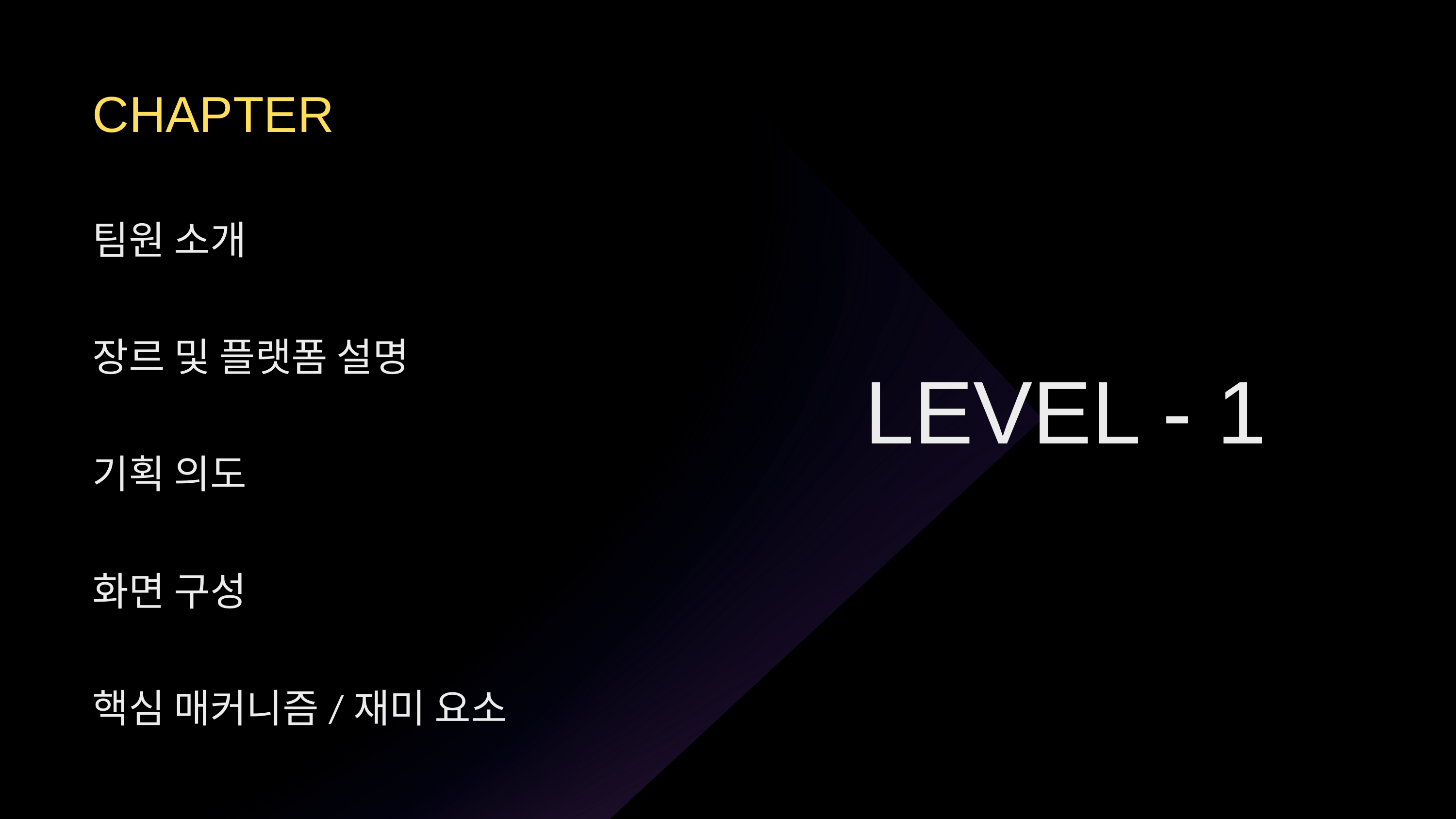

CHAPTER
팀원 소개
장르 및 플랫폼 설명
기획 의도
화면 구성
핵심 매커니즘/재미 요소
LEVEL - 1